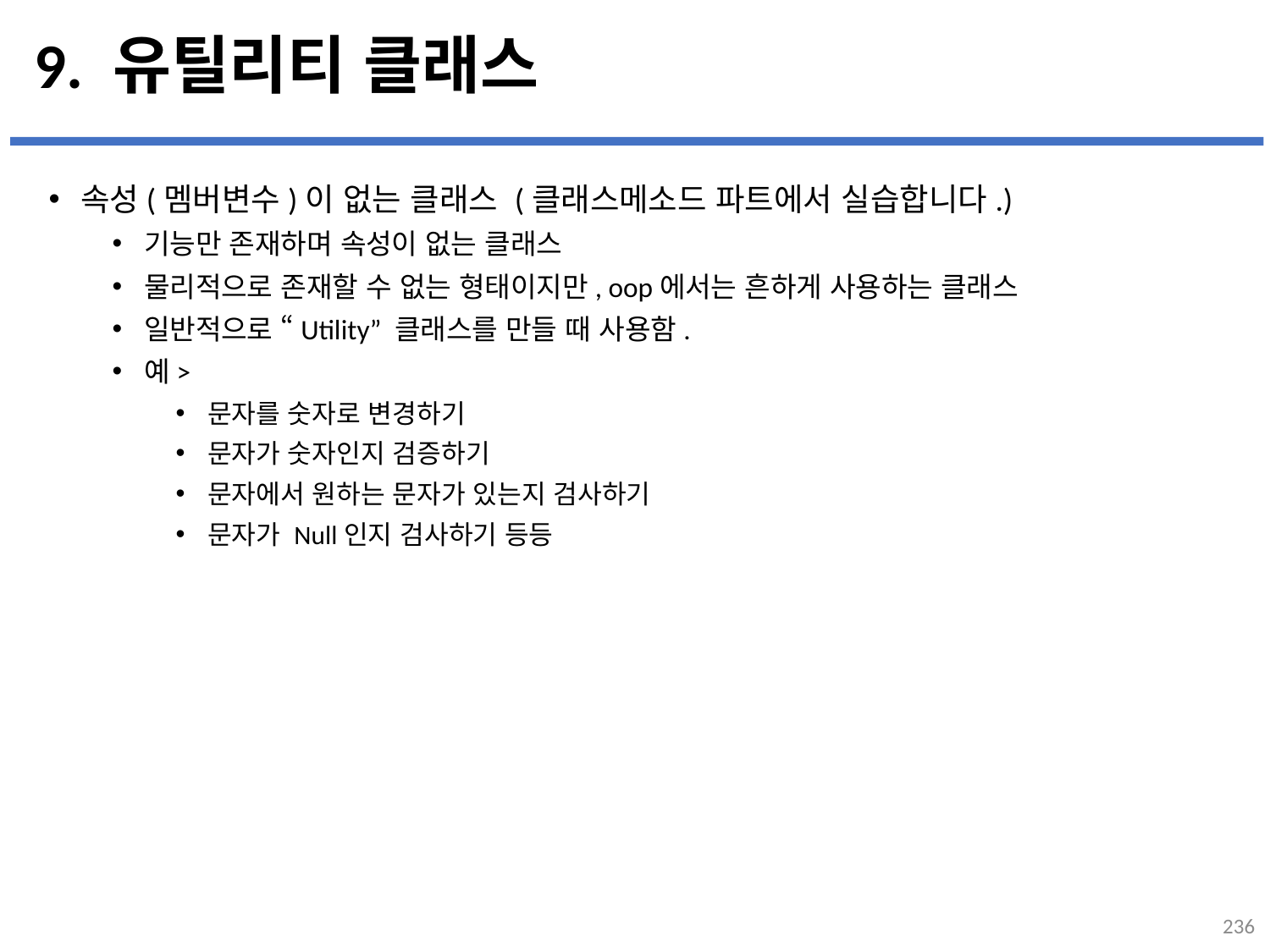

# 9. 유틸리티 클래스
속성(멤버변수)이 없는 클래스 (클래스메소드 파트에서 실습합니다.)
기능만 존재하며 속성이 없는 클래스
물리적으로 존재할 수 없는 형태이지만, oop에서는 흔하게 사용하는 클래스
일반적으로 “Utility” 클래스를 만들 때 사용함.
예>
문자를 숫자로 변경하기
문자가 숫자인지 검증하기
문자에서 원하는 문자가 있는지 검사하기
문자가 Null인지 검사하기 등등

...

설명
236